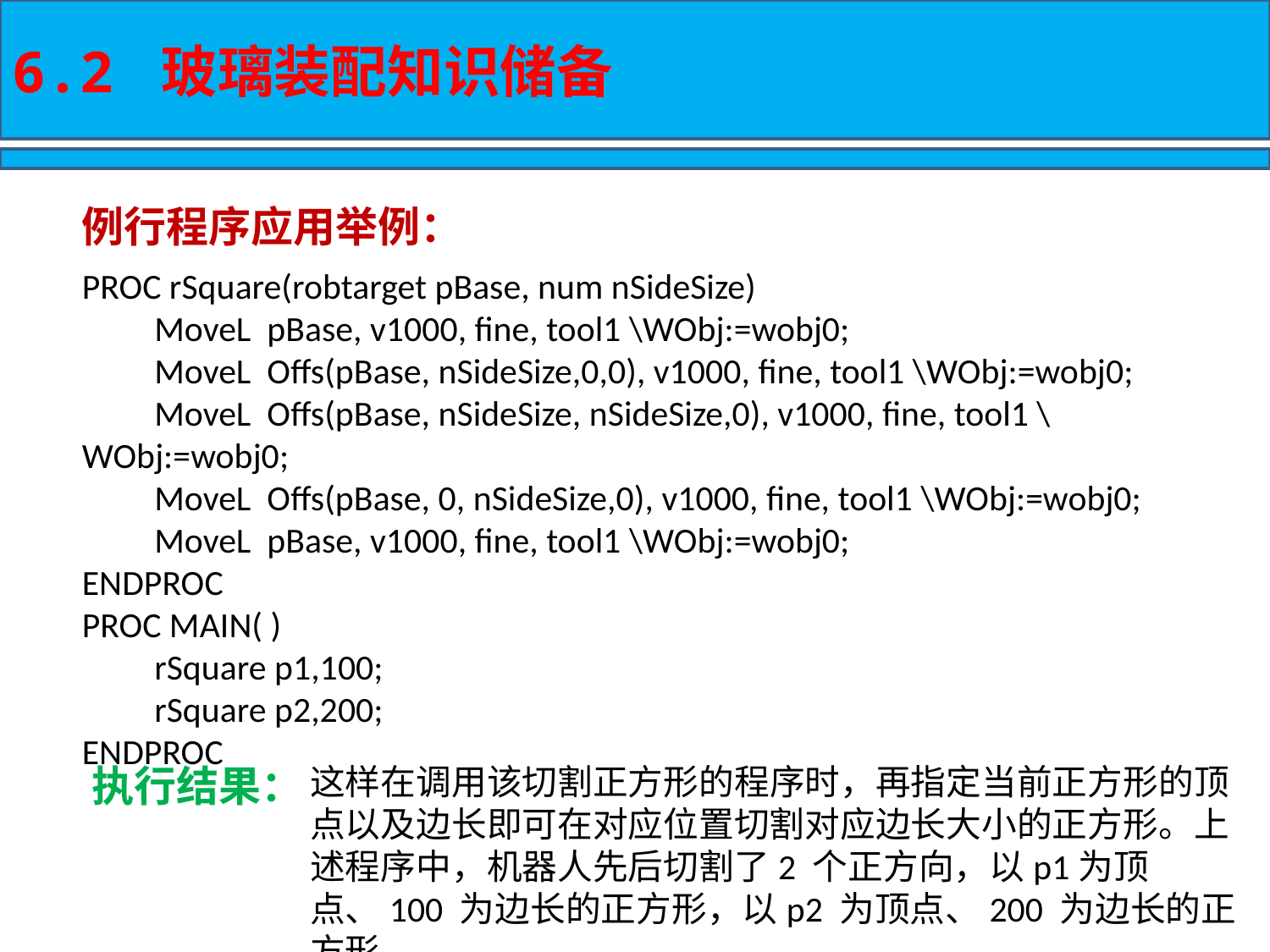

6.2 玻璃装配知识储备

例行程序应用举例：
PROC rSquare(robtarget pBase, num nSideSize)
         MoveL  pBase, v1000, fine, tool1 \WObj:=wobj0;
         MoveL  Offs(pBase, nSideSize,0,0), v1000, fine, tool1 \WObj:=wobj0;
         MoveL  Offs(pBase, nSideSize, nSideSize,0), v1000, fine, tool1 \WObj:=wobj0;
         MoveL  Offs(pBase, 0, nSideSize,0), v1000, fine, tool1 \WObj:=wobj0;
         MoveL  pBase, v1000, fine, tool1 \WObj:=wobj0;
ENDPROC
PROC MAIN( )
         rSquare p1,100;
         rSquare p2,200;
ENDPROC
执行结果：
这样在调用该切割正方形的程序时，再指定当前正方形的顶点以及边长即可在对应位置切割对应边长大小的正方形。上述程序中，机器人先后切割了2 个正方向，以p1为顶点、100 为边长的正方形，以p2 为顶点、200 为边长的正方形。